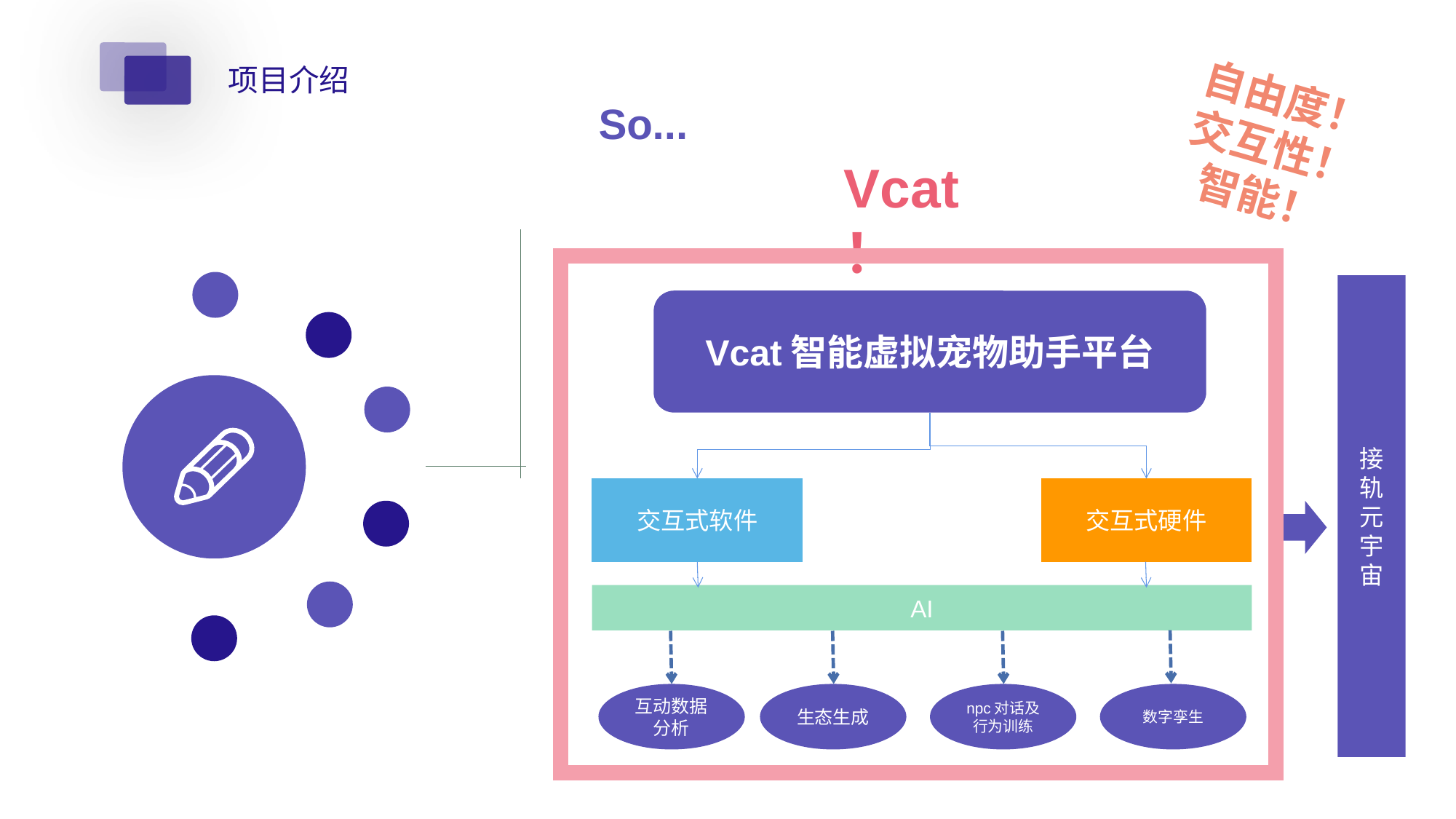

项目介绍
自由度！
交互性！
智能！
So...
Vcat！

接轨元宇宙
Vcat智能虚拟宠物助手平台

交互式软件
交互式硬件

AI

互动数据分析
生态生成
npc对话及行为训练
数字孪生